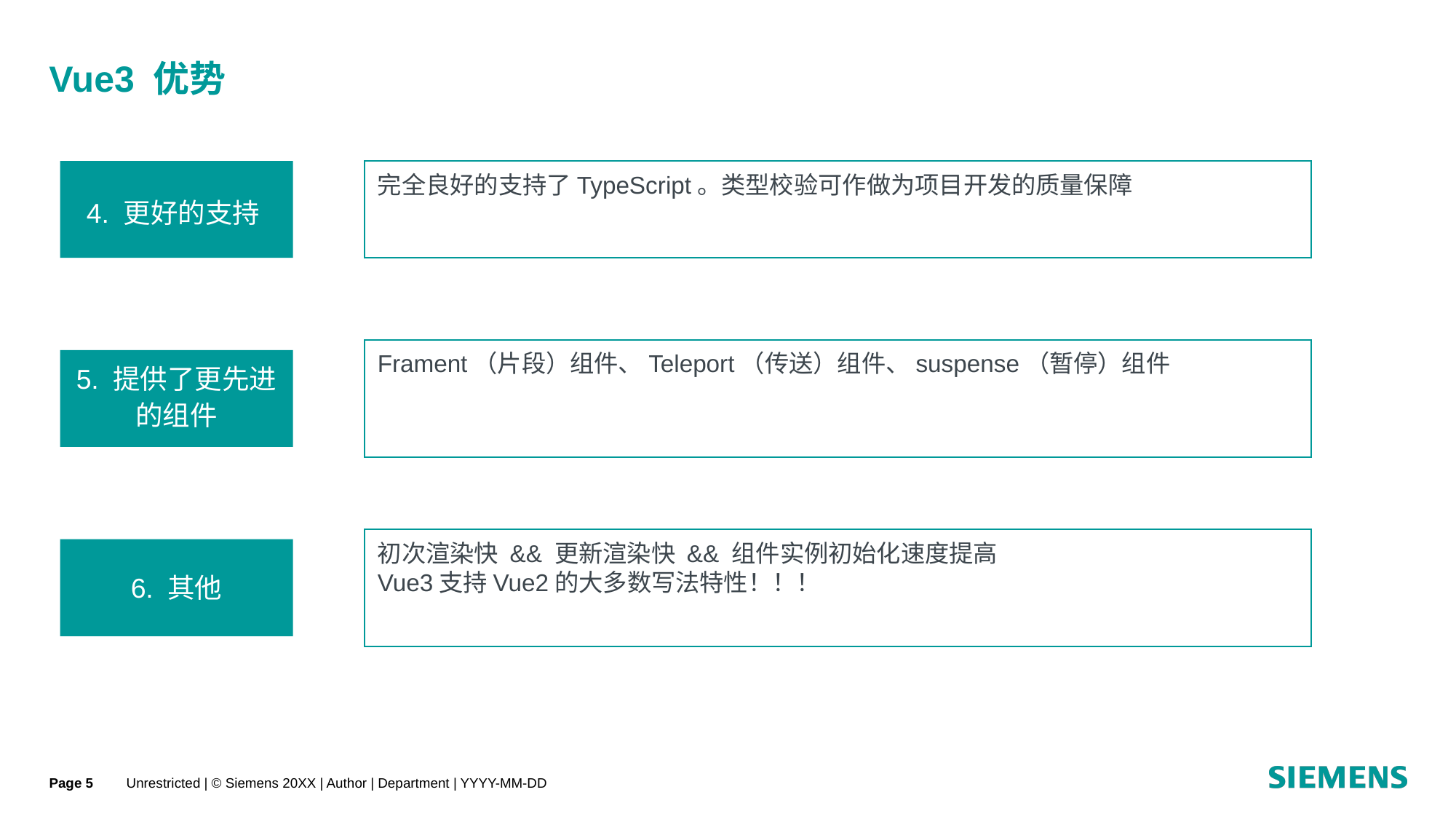

# Vue3 优势
4. 更好的支持TS
完全良好的支持了TypeScript。类型校验可作做为项目开发的质量保障
Frament（片段）组件、Teleport（传送）组件、suspense（暂停）组件
5. 提供了更先进的组件
初次渲染快 && 更新渲染快 && 组件实例初始化速度提高
Vue3支持Vue2的大多数写法特性！！！
6. 其他
Page 5
Unrestricted | © Siemens 20XX | Author | Department | YYYY-MM-DD